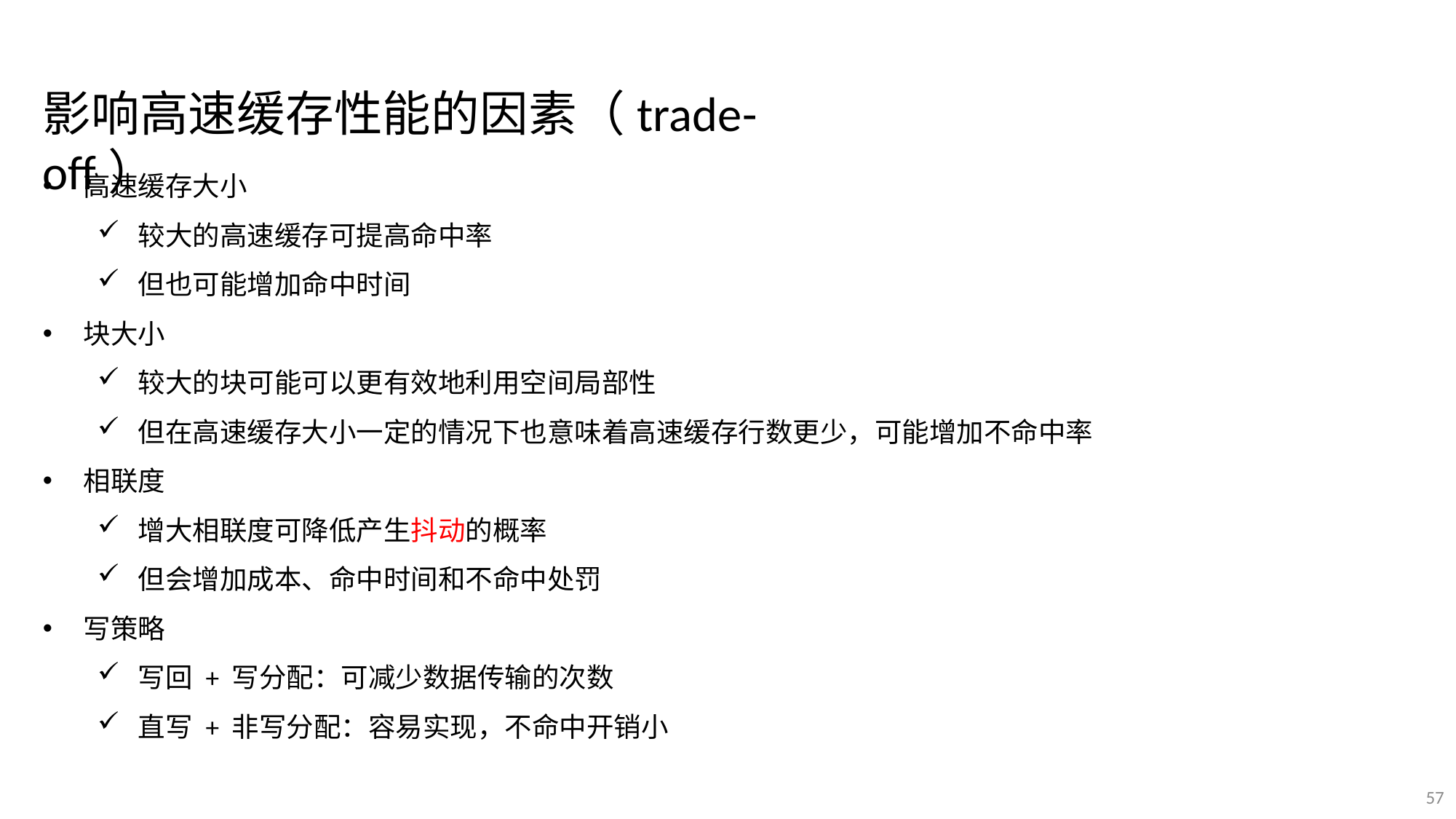

影响高速缓存性能的因素（trade-off）
高速缓存大小
较大的高速缓存可提高命中率
但也可能增加命中时间
块大小
较大的块可能可以更有效地利用空间局部性
但在高速缓存大小一定的情况下也意味着高速缓存行数更少，可能增加不命中率
相联度
增大相联度可降低产生抖动的概率
但会增加成本、命中时间和不命中处罚
写策略
写回 + 写分配：可减少数据传输的次数
直写 + 非写分配：容易实现，不命中开销小
57